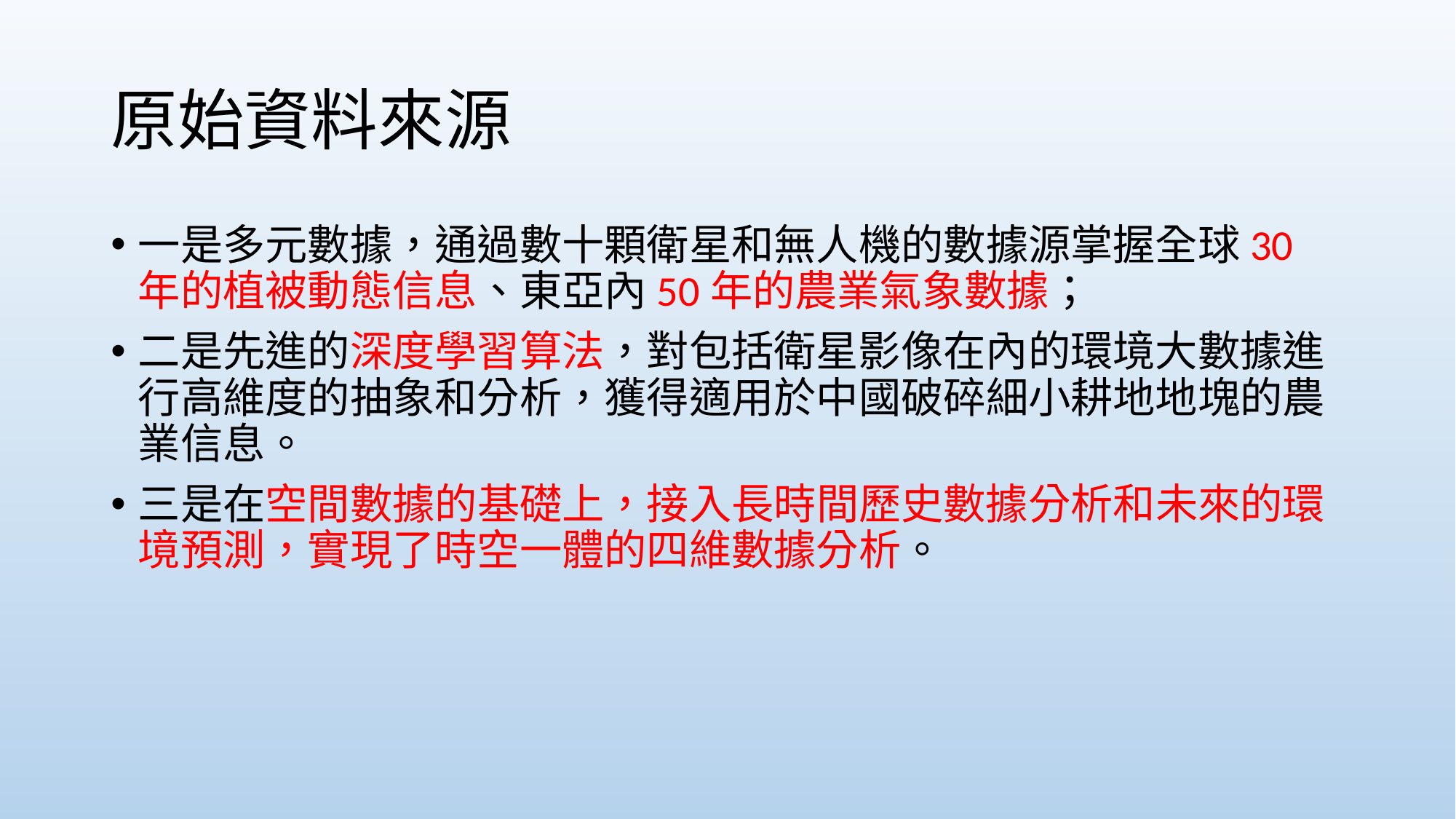

# 原始資料來源
一是多元數據，通過數十顆衛星和無人機的數據源掌握全球30年的植被動態信息、東亞內50年的農業氣象數據；
二是先進的深度學習算法，對包括衛星影像在內的環境大數據進行高維度的抽象和分析，獲得適用於中國破碎細小耕地地塊的農業信息。
三是在空間數據的基礎上，接入長時間歷史數據分析和未來的環境預測，實現了時空一體的四維數據分析。